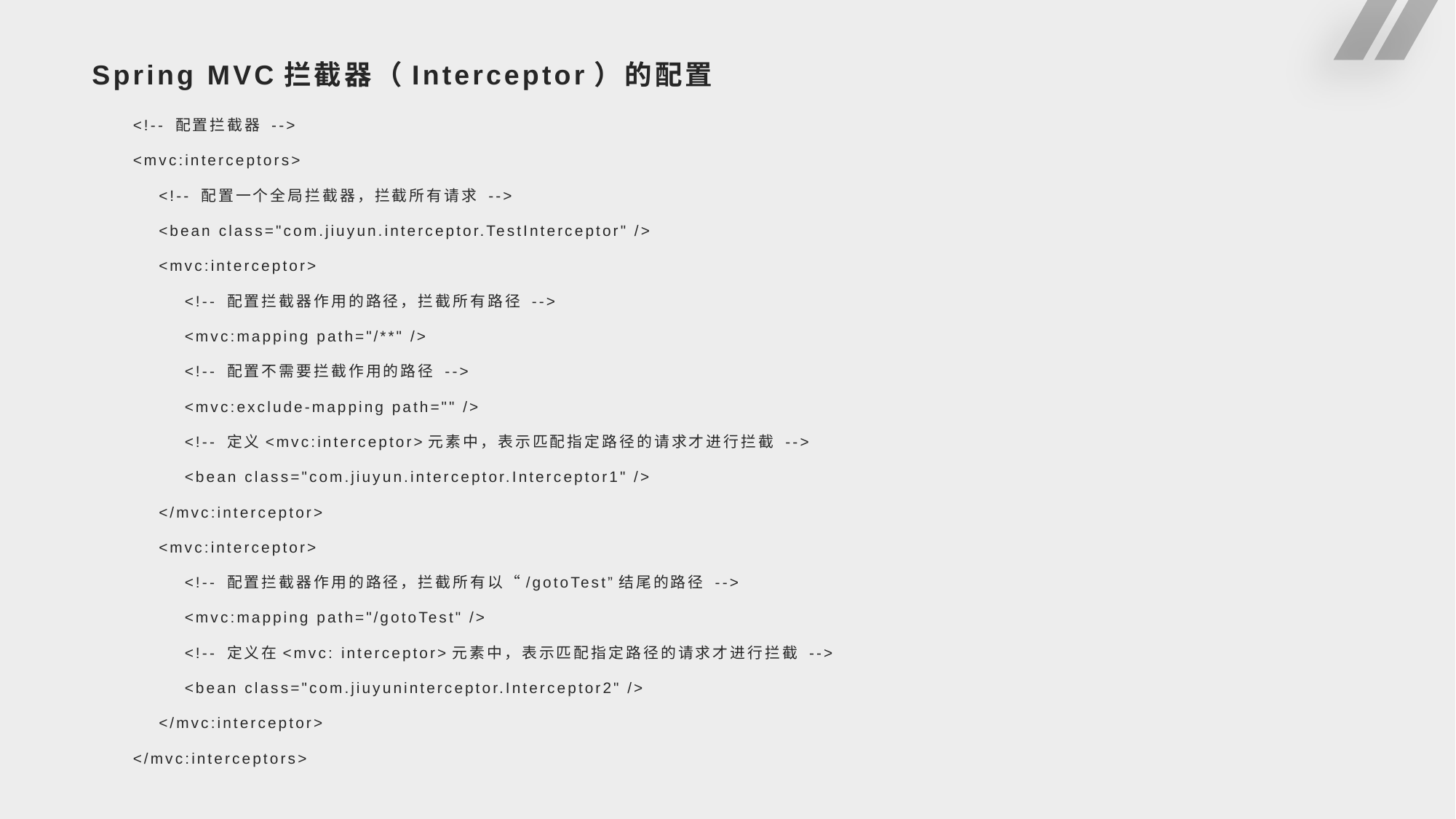

# Spring MVC拦截器（Interceptor）的配置
<!-- 配置拦截器 -->
<mvc:interceptors>
    <!-- 配置一个全局拦截器，拦截所有请求 -->
    <bean class="com.jiuyun.interceptor.TestInterceptor" />
    <mvc:interceptor>
        <!-- 配置拦截器作用的路径，拦截所有路径 -->
        <mvc:mapping path="/**" />
        <!-- 配置不需要拦截作用的路径 -->
        <mvc:exclude-mapping path="" />
        <!-- 定义<mvc:interceptor>元素中，表示匹配指定路径的请求才进行拦截 -->
        <bean class="com.jiuyun.interceptor.Interceptor1" />
    </mvc:interceptor>
    <mvc:interceptor>
        <!-- 配置拦截器作用的路径，拦截所有以“/gotoTest”结尾的路径 -->
        <mvc:mapping path="/gotoTest" />
        <!-- 定义在<mvc: interceptor>元素中，表示匹配指定路径的请求才进行拦截 -->
        <bean class="com.jiuyuninterceptor.Interceptor2" />
    </mvc:interceptor>
</mvc:interceptors>